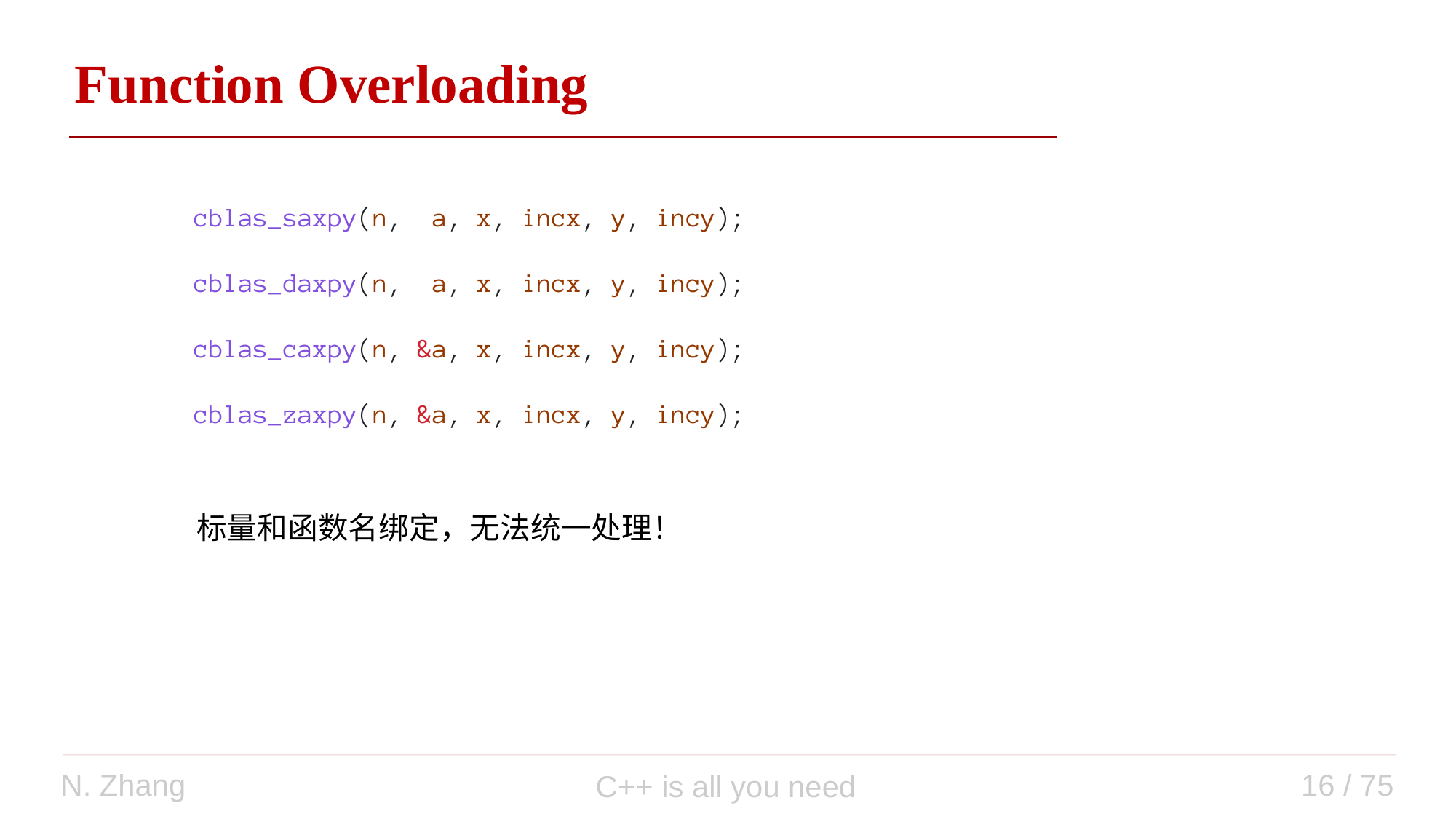

Function Overloading
cblas_saxpy(n,  a, x, incx, y, incy);

cblas_daxpy(n,  a, x, incx, y, incy);

cblas_caxpy(n, &a, x, incx, y, incy);

cblas_zaxpy(n, &a, x, incx, y, incy);

标量和函数名绑定，无法统一处理！
N. Zhang
16 / 75
C++ is all you need